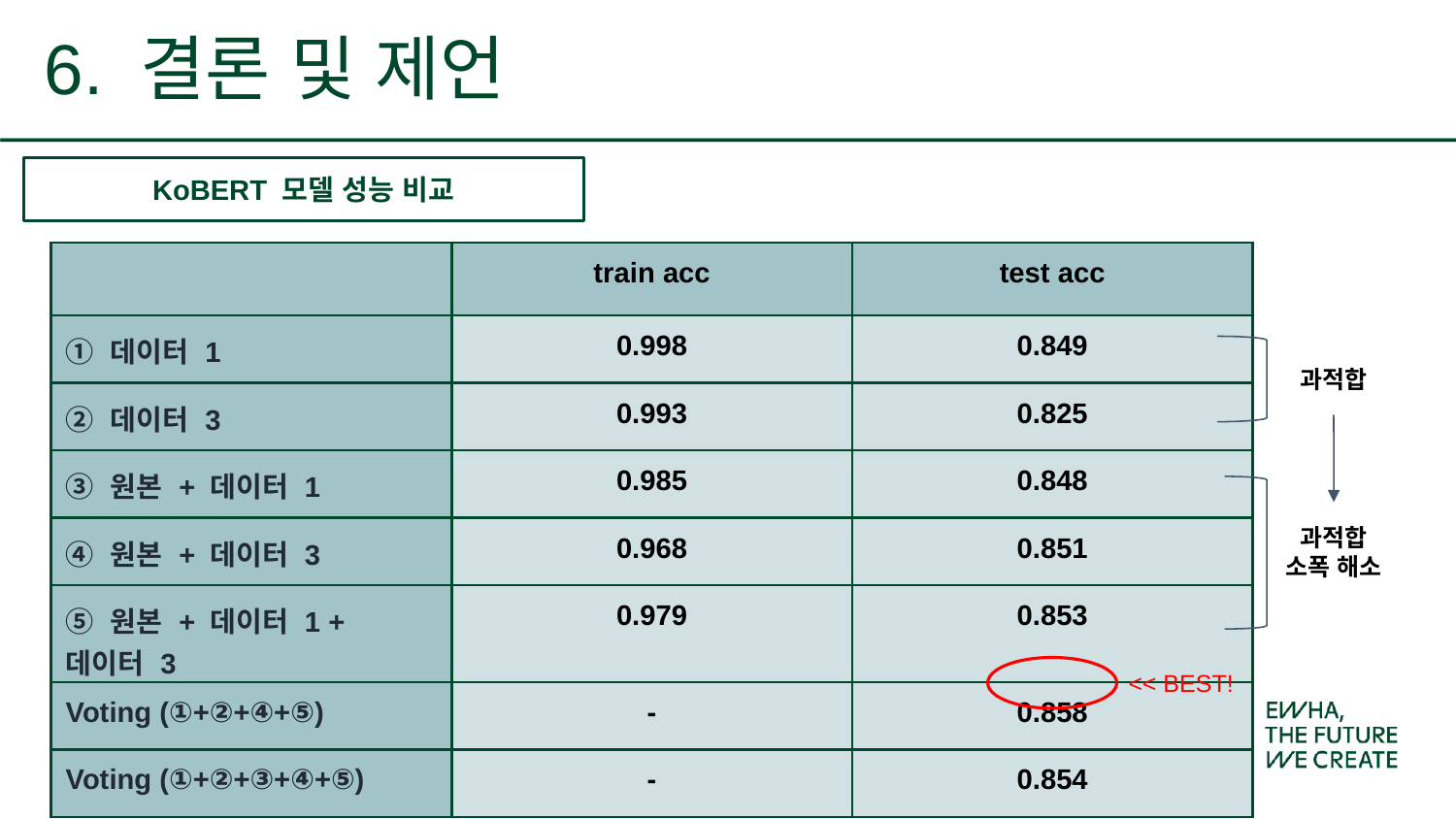

6. 결론 및 제언
KoBERT 모델 성능 비교
|  | train acc | test acc |
| --- | --- | --- |
| ① 데이터 1 | 0.998 | 0.849 |
| ② 데이터 3 | 0.993 | 0.825 |
| ③ 원본 + 데이터 1 | 0.985 | 0.848 |
| ④ 원본 + 데이터 3 | 0.968 | 0.851 |
| ⑤ 원본 + 데이터 1 + 데이터 3 | 0.979 | 0.853 |
| Voting (①+②+④+⑤) | - | 0.858 |
| Voting (①+②+③+④+⑤) | - | 0.854 |

과적합

과적합
소폭 해소
<< BEST!